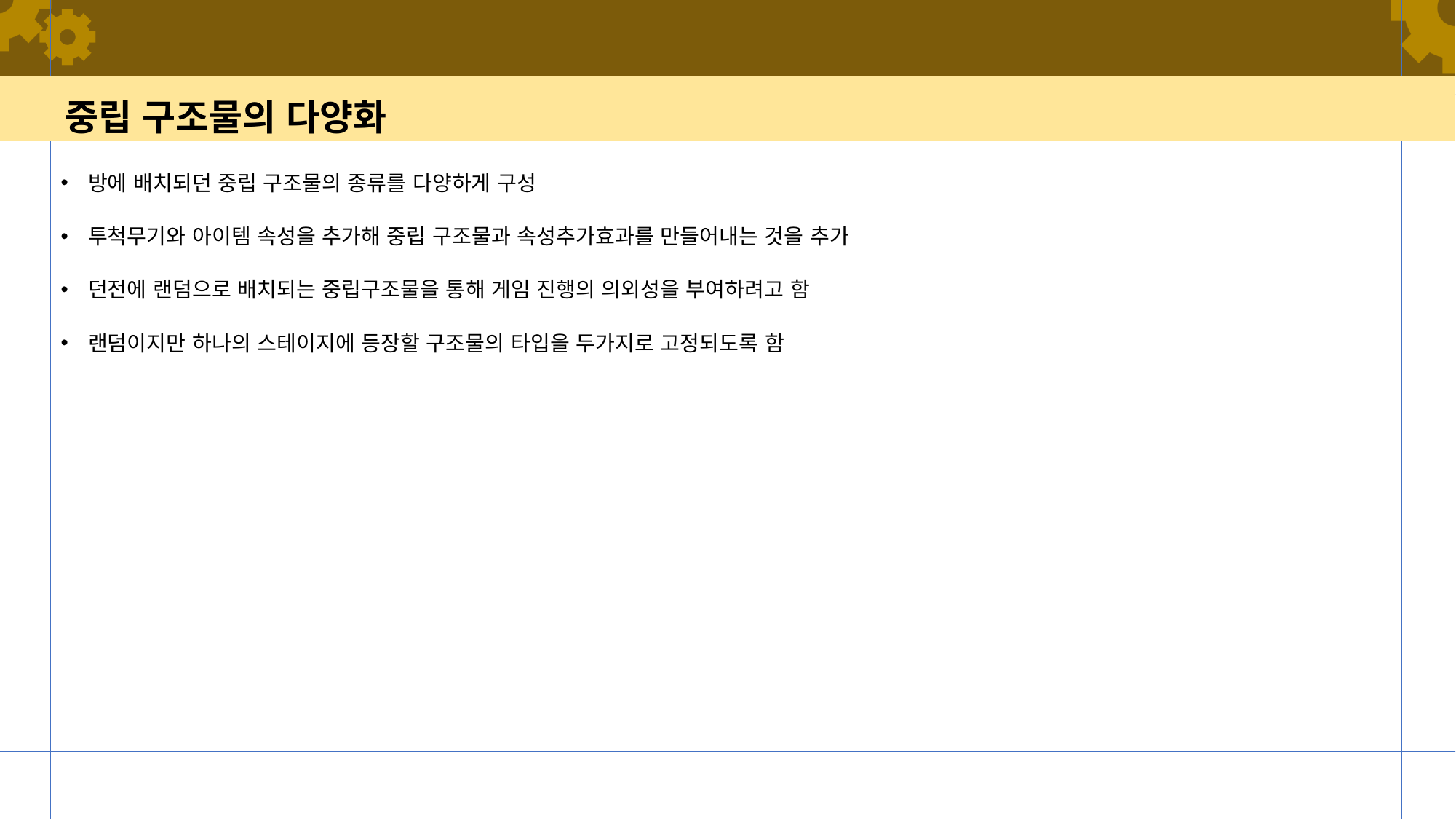

# 중립 구조물의 다양화
방에 배치되던 중립 구조물의 종류를 다양하게 구성
투척무기와 아이템 속성을 추가해 중립 구조물과 속성추가효과를 만들어내는 것을 추가
던전에 랜덤으로 배치되는 중립구조물을 통해 게임 진행의 의외성을 부여하려고 함
랜덤이지만 하나의 스테이지에 등장할 구조물의 타입을 두가지로 고정되도록 함